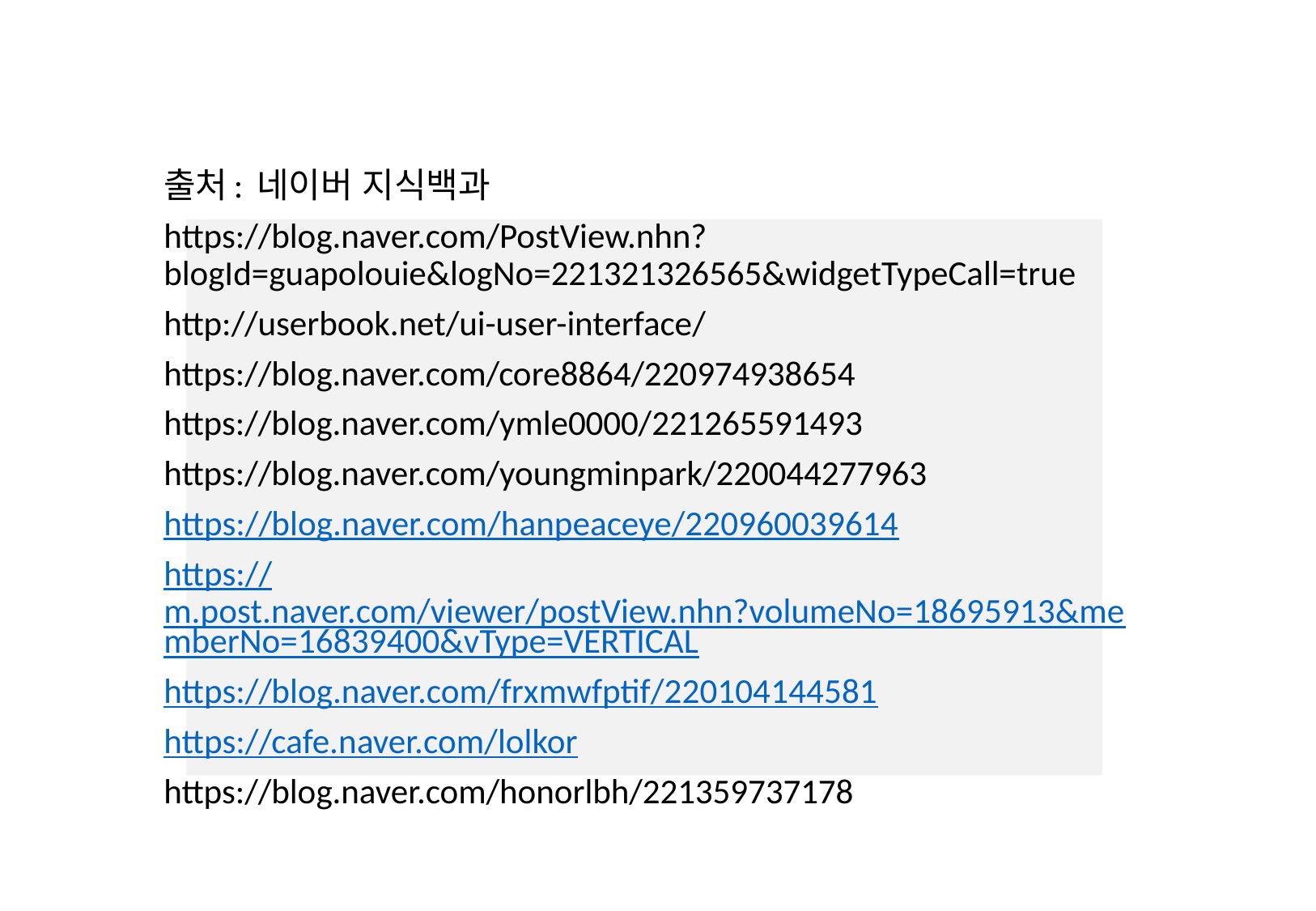

출처: 네이버 지식백과
https://blog.naver.com/PostView.nhn?blogId=guapolouie&logNo=221321326565&widgetTypeCall=true
http://userbook.net/ui-user-interface/
https://blog.naver.com/core8864/220974938654
https://blog.naver.com/ymle0000/221265591493
https://blog.naver.com/youngminpark/220044277963
https://blog.naver.com/hanpeaceye/220960039614
https://m.post.naver.com/viewer/postView.nhn?volumeNo=18695913&memberNo=16839400&vType=VERTICAL
https://blog.naver.com/frxmwfptif/220104144581
https://cafe.naver.com/lolkor
https://blog.naver.com/honorlbh/221359737178